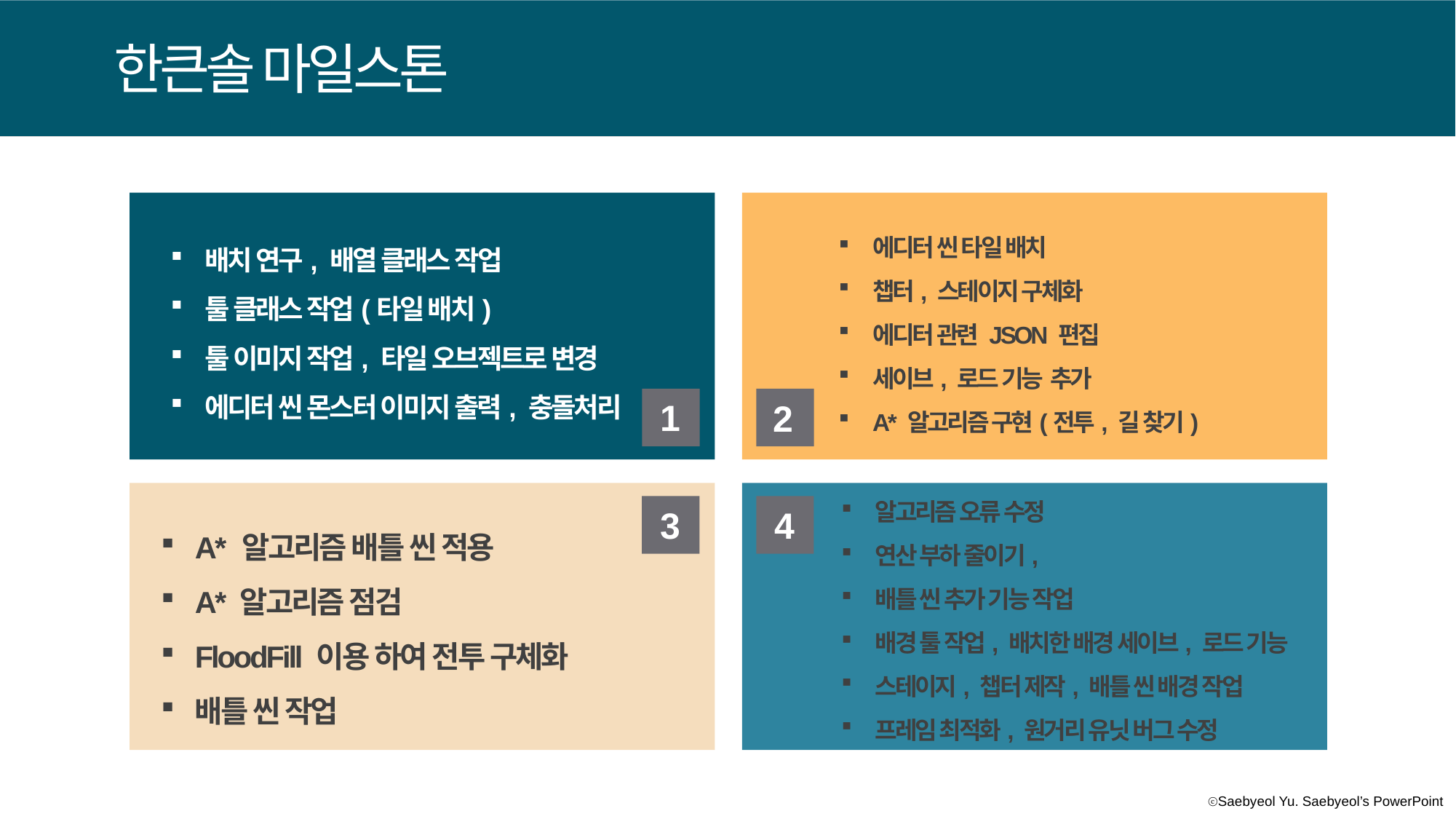

한큰솔 마일스톤

에디터 씬 타일 배치
챕터, 스테이지 구체화
에디터 관련 JSON 편집
세이브, 로드 기능  추가
A* 알고리즘 구현(전투, 길 찾기)
배치 연구, 배열 클래스 작업
툴 클래스 작업(타일 배치)
툴 이미지 작업, 타일 오브젝트로 변경
에디터 씬 몬스터 이미지 출력, 충돌처리

1
2
알고리즘 오류 수정
연산 부하 줄이기,
배틀 씬 추가 기능 작업
배경 툴 작업, 배치한 배경 세이브, 로드 기능
스테이지, 챕터 제작, 배틀 씬 배경 작업
프레임 최적화, 원거리 유닛 버그 수정

4
3
A* 알고리즘 배틀 씬 적용
A* 알고리즘 점검
FloodFill 이용 하여 전투 구체화
배틀 씬 작업